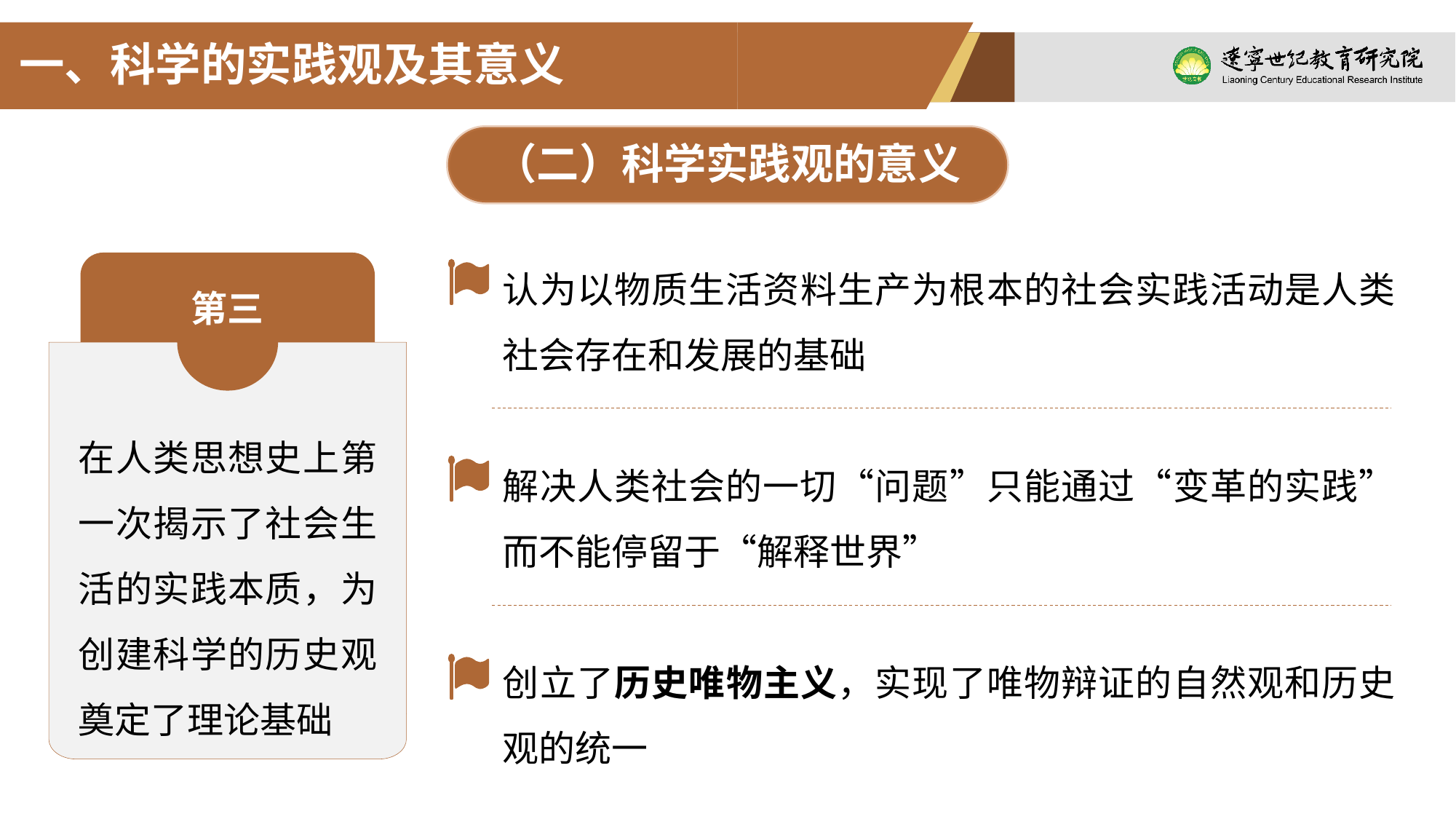

一、科学的实践观及其意义
（二）科学实践观的意义
认为以物质生活资料生产为根本的社会实践活动是人类社会存在和发展的基础

解决人类社会的一切“问题”只能通过“变革的实践”而不能停留于“解释世界”

创立了历史唯物主义，实现了唯物辩证的自然观和历史观的统一

第三

在人类思想史上第一次揭示了社会生活的实践本质，为创建科学的历史观奠定了理论基础